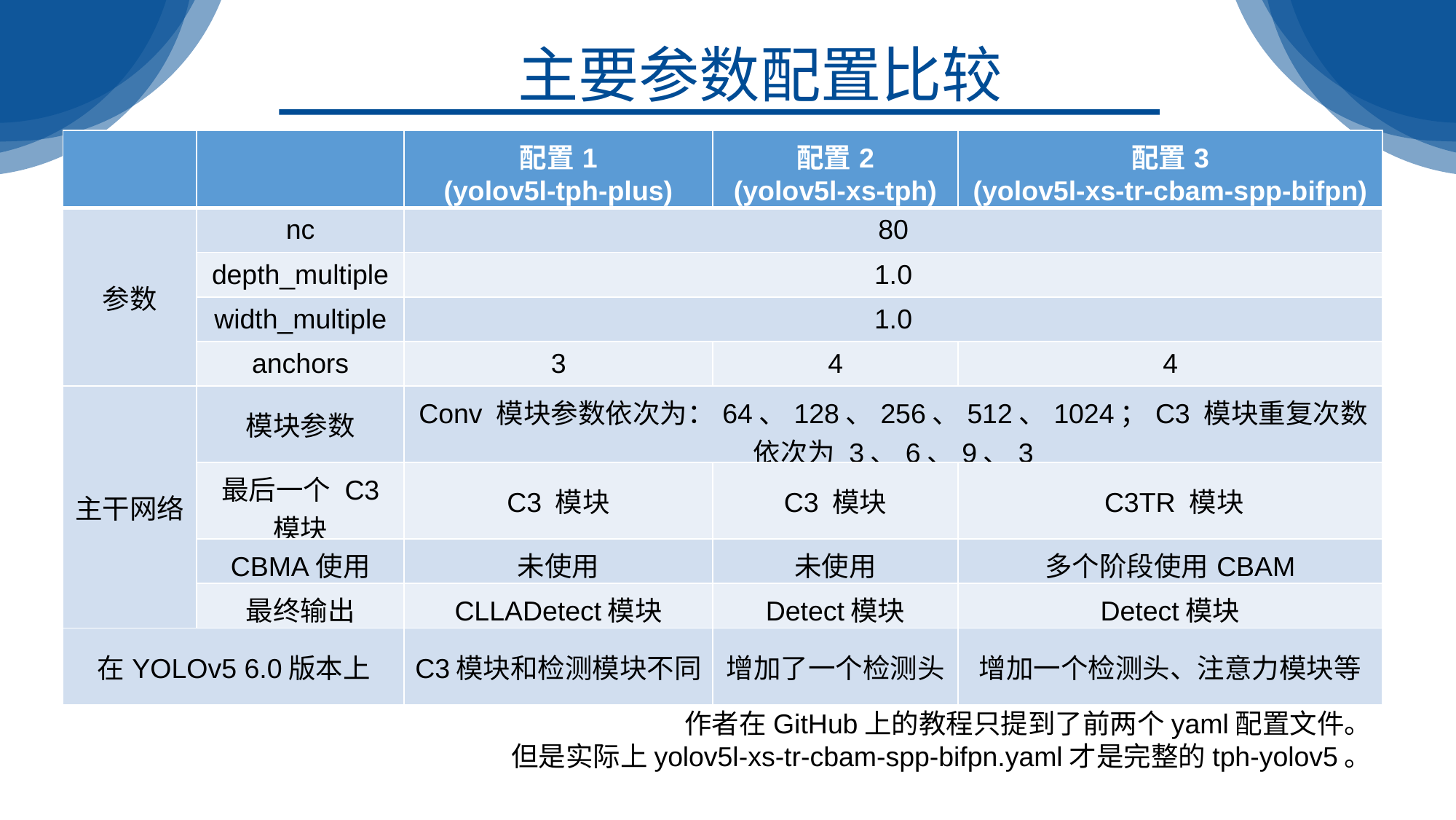

主要参数配置比较

|  |  | 配置1 (yolov5l-tph-plus) | 配置2 (yolov5l-xs-tph) | 配置3 (yolov5l-xs-tr-cbam-spp-bifpn) |
| --- | --- | --- | --- | --- |
| 参数 | nc | 80 |  |  |
|  | depth\_multiple | 1.0 |  |  |
|  | width\_multiple | 1.0 |  |  |
|  | anchors | 3 | 4 | 4 |
| 主干网络 | 模块参数 | Conv 模块参数依次为：64、128、256、512、1024；C3 模块重复次数依次为 3、6、9、3 |  |  |
|  | 最后一个 C3 模块 | C3 模块 | C3 模块 | C3TR 模块 |
|  | CBMA使用 | 未使用 | 未使用 | 多个阶段使用CBAM |
|  | 最终输出 | CLLADetect模块 | Detect模块 | Detect模块 |
| 在YOLOv5 6.0版本上 |  | C3模块和检测模块不同 | 增加了一个检测头 | 增加一个检测头、注意力模块等 |
作者在GitHub上的教程只提到了前两个yaml配置文件。
但是实际上yolov5l-xs-tr-cbam-spp-bifpn.yaml才是完整的tph-yolov5。